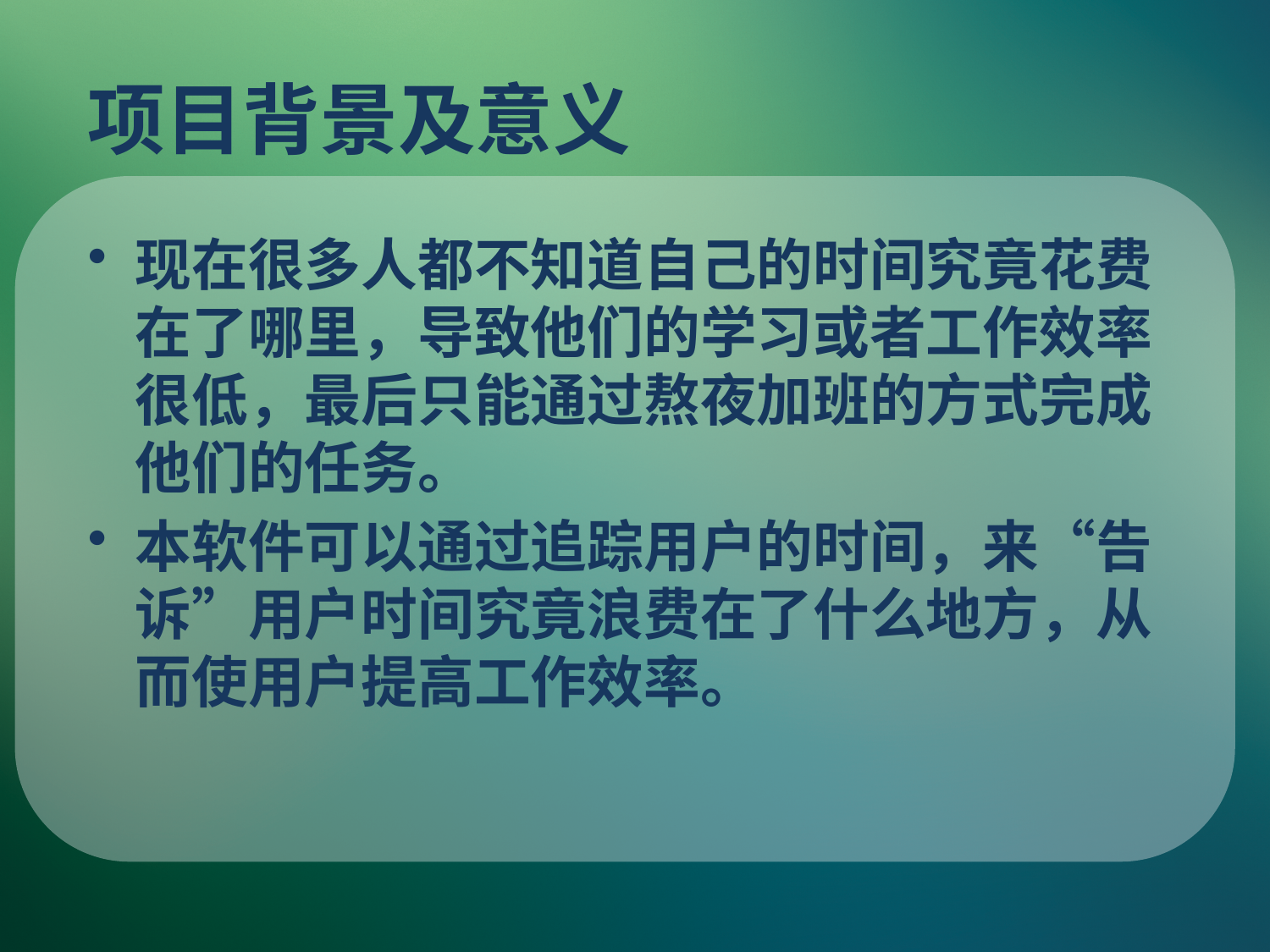

# 项目背景及意义

现在很多人都不知道自己的时间究竟花费在了哪里，导致他们的学习或者工作效率很低，最后只能通过熬夜加班的方式完成他们的任务。
本软件可以通过追踪用户的时间，来“告诉”用户时间究竟浪费在了什么地方，从而使用户提高工作效率。